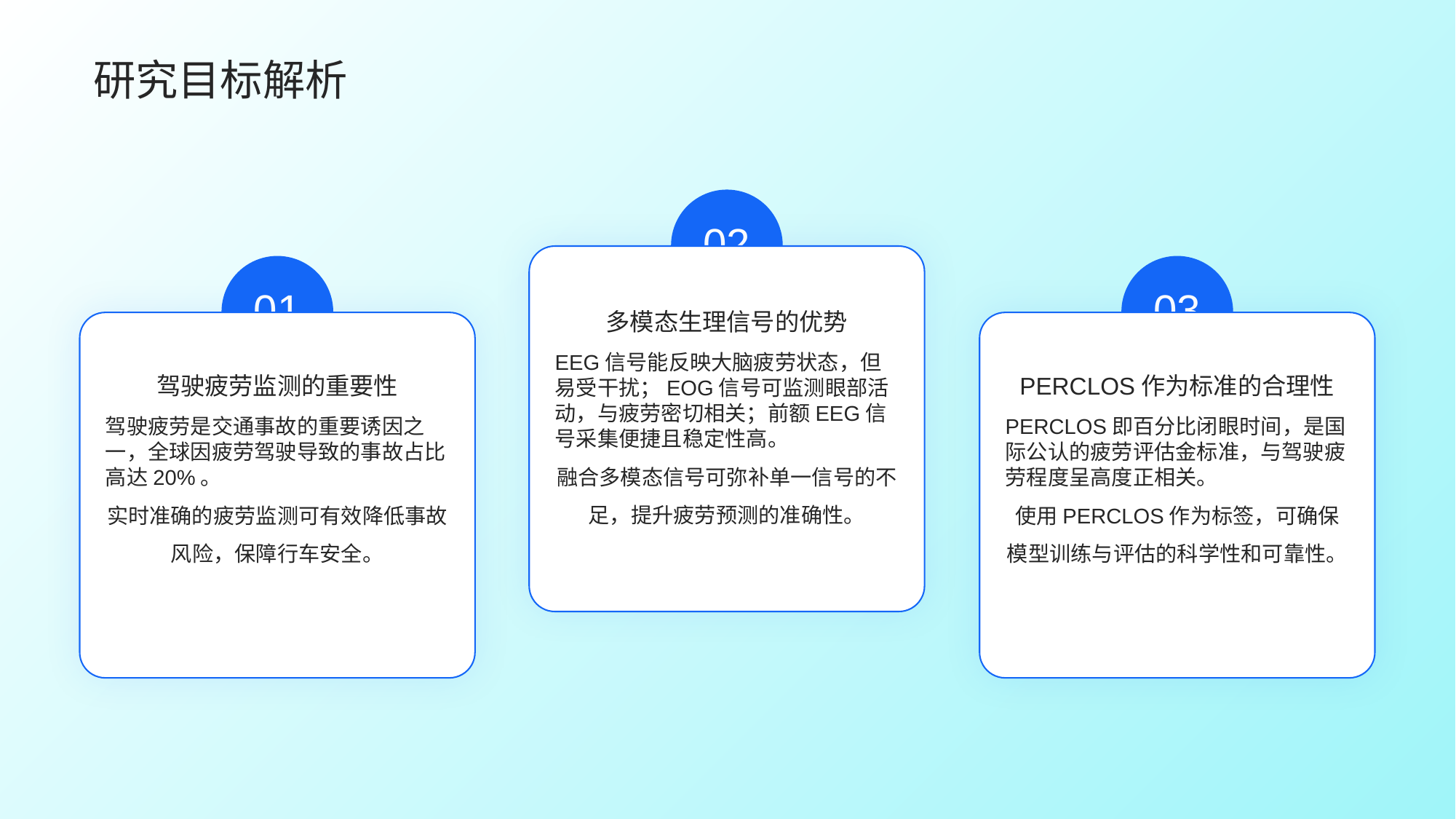

研究目标解析

02

多模态生理信号的优势
01
03

PERCLOS作为标准的合理性
驾驶疲劳监测的重要性
EEG信号能反映大脑疲劳状态，但易受干扰；EOG信号可监测眼部活动，与疲劳密切相关；前额EEG信号采集便捷且稳定性高。
融合多模态信号可弥补单一信号的不足，提升疲劳预测的准确性。
驾驶疲劳是交通事故的重要诱因之一，全球因疲劳驾驶导致的事故占比高达20%。
实时准确的疲劳监测可有效降低事故风险，保障行车安全。
PERCLOS即百分比闭眼时间，是国际公认的疲劳评估金标准，与驾驶疲劳程度呈高度正相关。
使用PERCLOS作为标签，可确保模型训练与评估的科学性和可靠性。